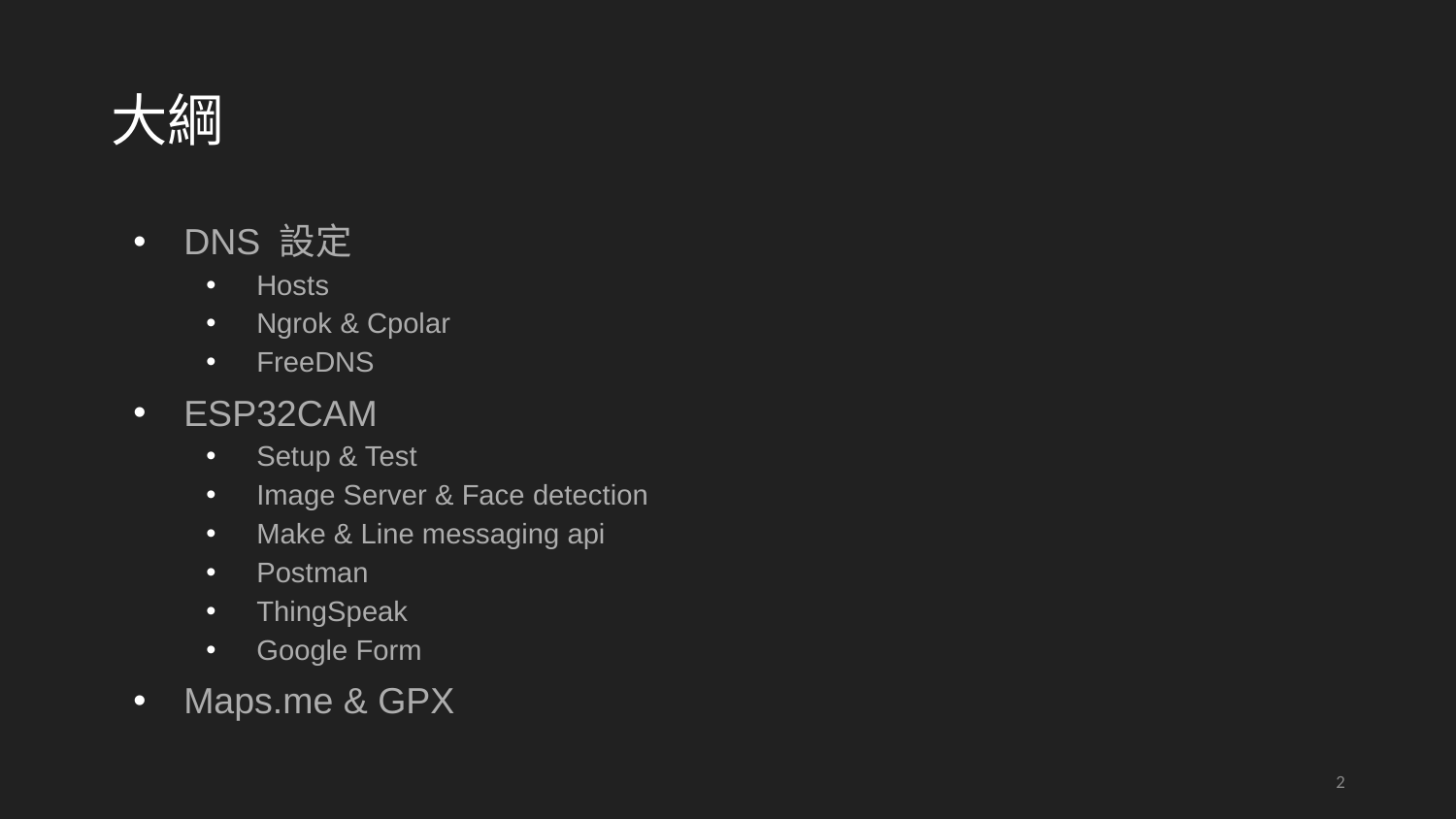

# 大綱
DNS 設定
Hosts
Ngrok & Cpolar
FreeDNS
ESP32CAM
Setup & Test
Image Server & Face detection
Make & Line messaging api
Postman
ThingSpeak
Google Form
Maps.me & GPX

2